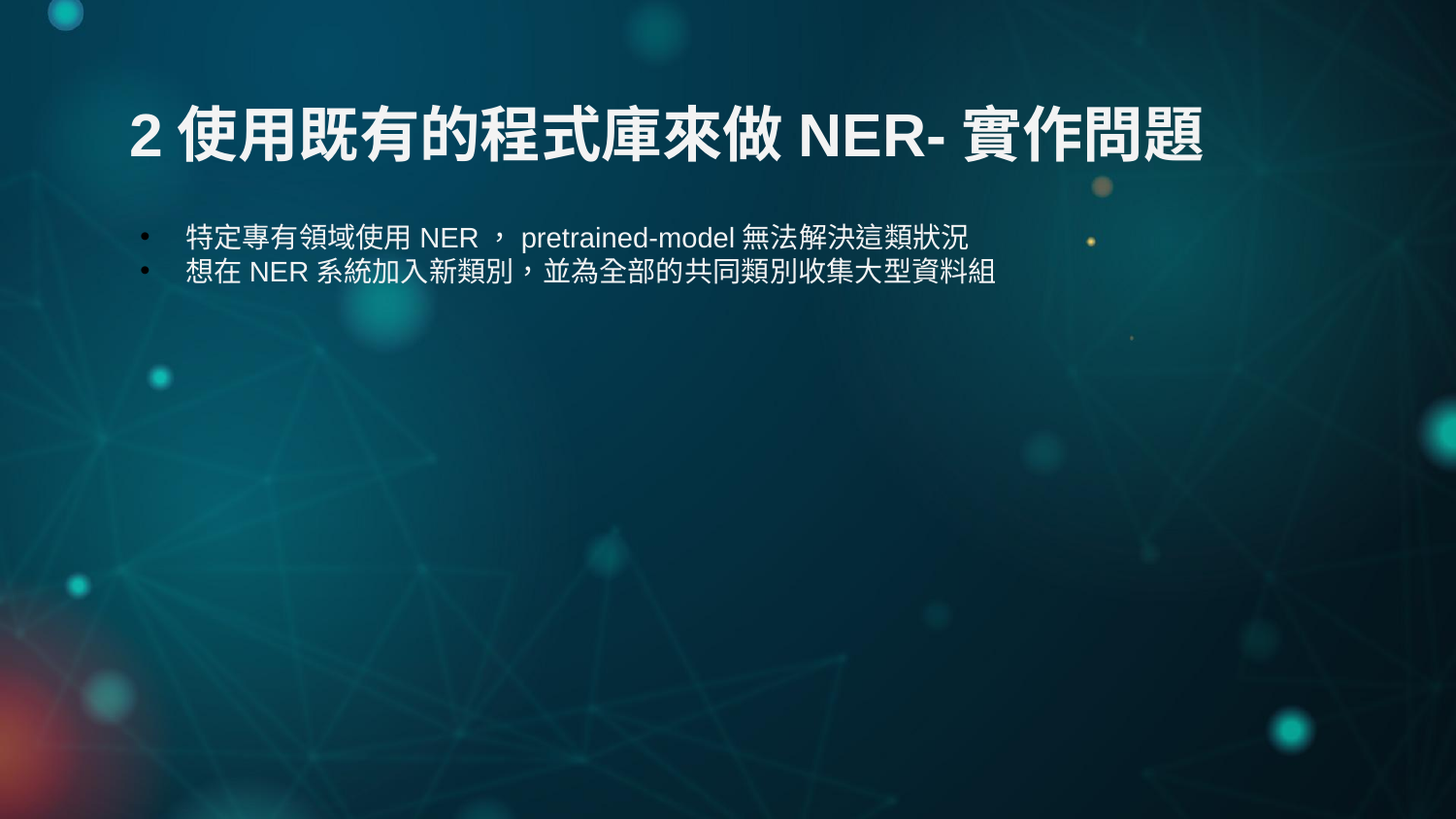

# 2使用既有的程式庫來做NER-實作問題

特定專有領域使用NER，pretrained-model無法解決這類狀況
想在NER系統加入新類別，並為全部的共同類別收集大型資料組